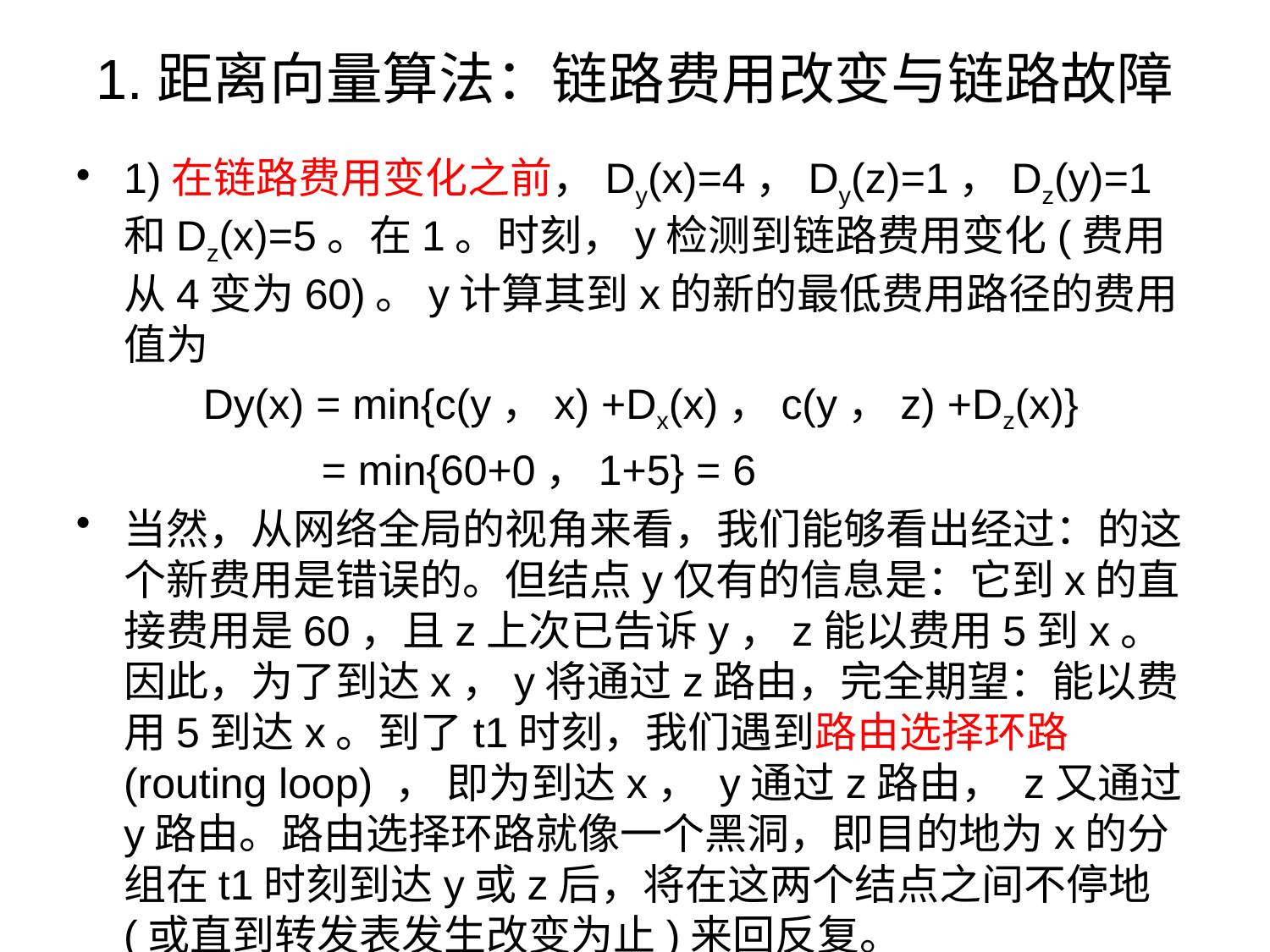

# 1.距离向量算法：链路费用改变与链路故障
1)在链路费用变化之前，Dy(x)=4，Dy(z)=1，Dz(y)=1和Dz(x)=5。在1。时刻，y检测到链路费用变化(费用从4变为60)。y计算其到x的新的最低费用路径的费用值为
	Dy(x) = min{c(y，x) +Dx(x)，c(y，z) +Dz(x)}
	          = min{60+0，1+5} = 6
当然，从网络全局的视角来看，我们能够看出经过：的这个新费用是错误的。但结点y仅有的信息是：它到x的直接费用是60，且z上次已告诉y，z能以费用5到x。因此，为了到达x，y将通过z路由，完全期望：能以费用5到达x。到了t1时刻，我们遇到路由选择环路(routing loop) ， 即为到达x， y通过z路由， z又通过y路由。路由选择环路就像一个黑洞，即目的地为x的分组在t1时刻到达y或z后，将在这两个结点之间不停地(或直到转发表发生改变为止)来回反复。